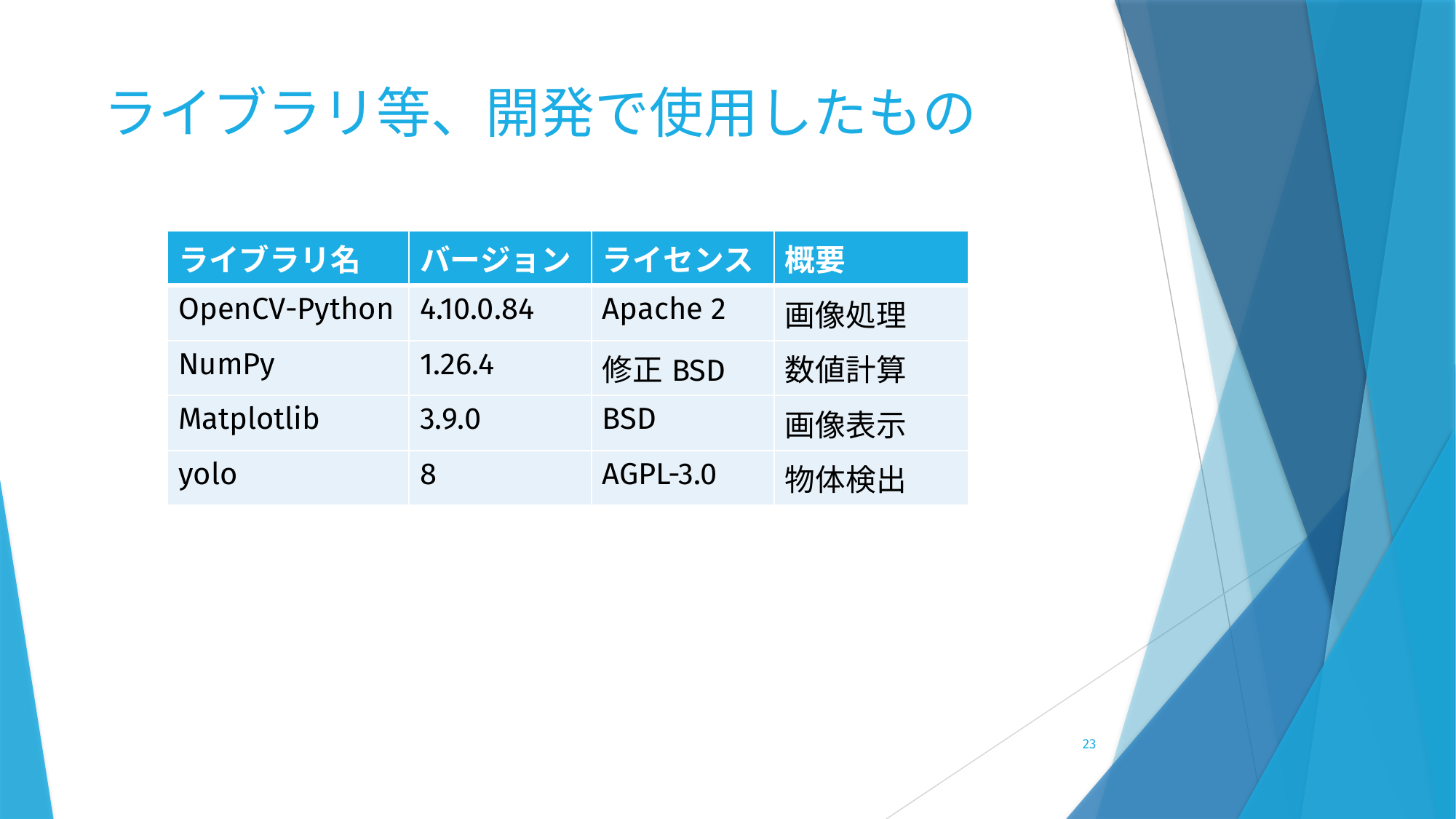

# ライブラリ等、開発で使用したもの
| ライブラリ名 | バージョン | ライセンス | 概要 |
| --- | --- | --- | --- |
| OpenCV-Python | 4.10.0.84 | Apache 2 | 画像処理 |
| NumPy | 1.26.4 | 修正BSD | 数値計算 |
| Matplotlib | 3.9.0 | BSD | 画像表示 |
| yolo | 8 | AGPL-3.0 | 物体検出 |
23